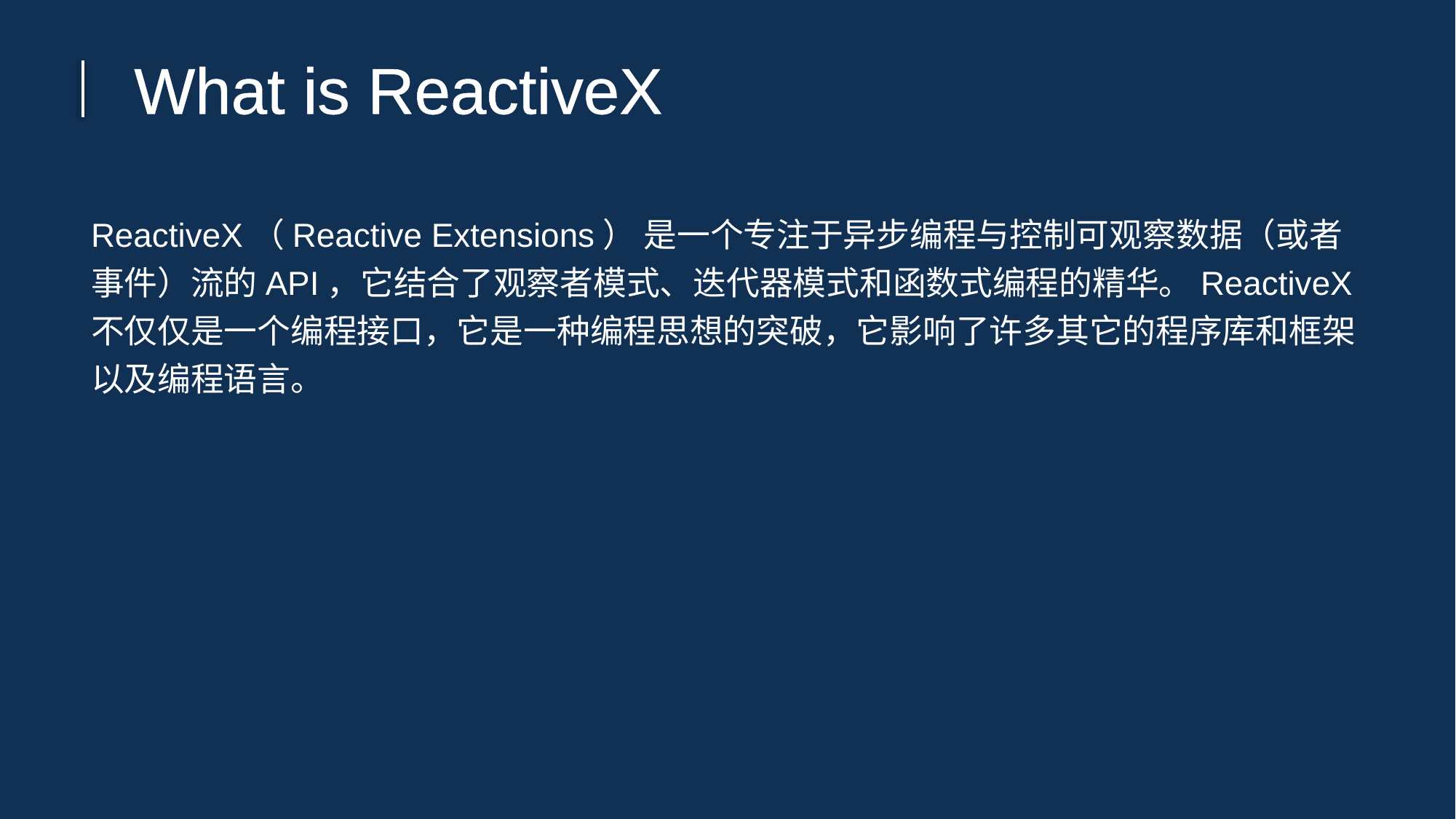

What is ReactiveX
ReactiveX（Reactive Extensions） 是一个专注于异步编程与控制可观察数据（或者事件）流的API，它结合了观察者模式、迭代器模式和函数式编程的精华。ReactiveX 不仅仅是一个编程接口，它是一种编程思想的突破，它影响了许多其它的程序库和框架以及编程语言。